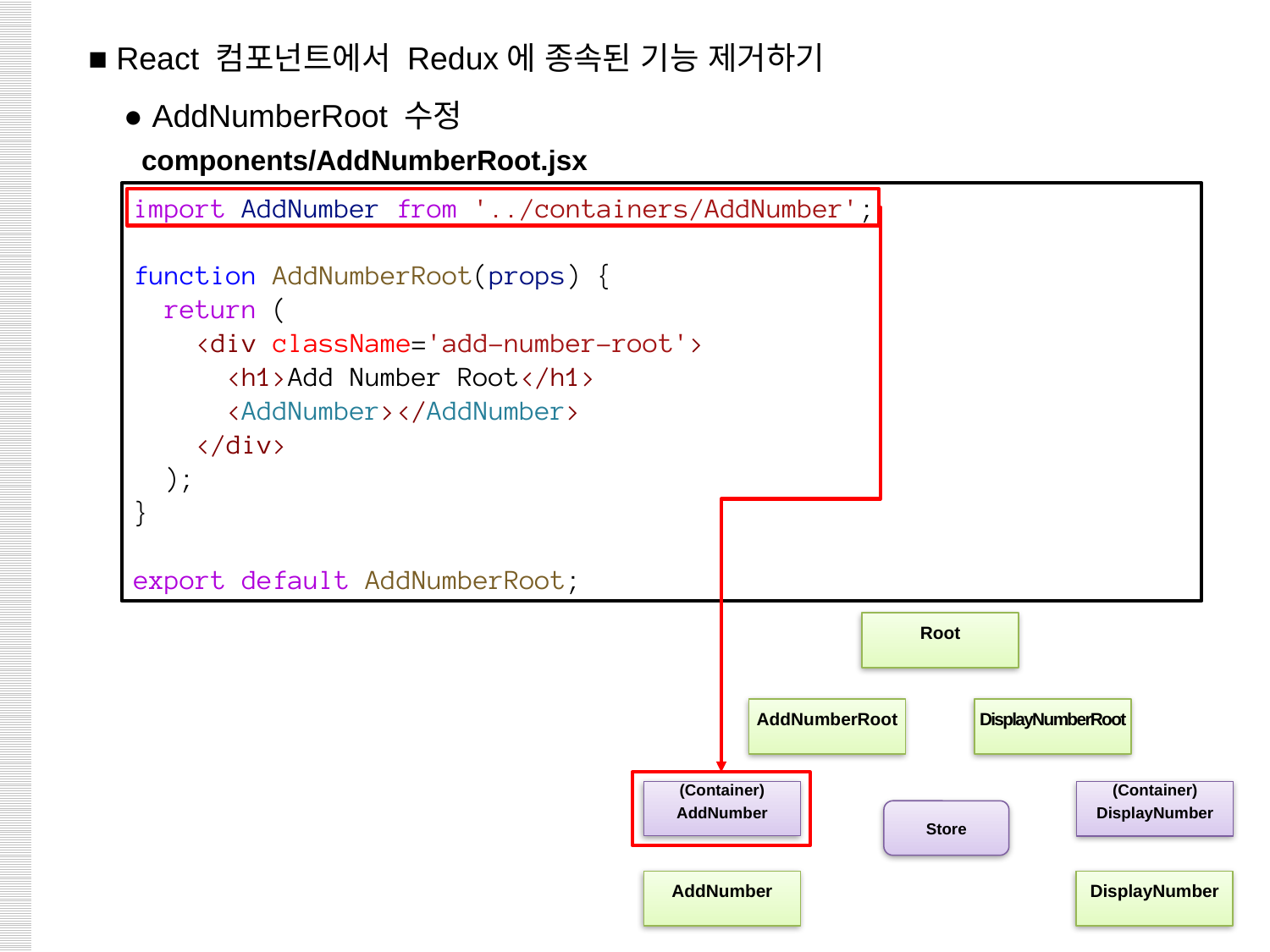

■ React 컴포넌트에서 Redux에 종속된 기능 제거하기
    ● AddNumberRoot 수정
components/AddNumberRoot.jsx
import AddNumber from '../containers/AddNumber';
function AddNumberRoot(props) {
  return (
    <div className='add-number-root'>
      <h1>Add Number Root</h1>
      <AddNumber></AddNumber>
    </div>
  );
}
export default AddNumberRoot;

Root
AddNumberRoot
DisplayNumberRoot
(Container)
AddNumber
(Container)
DisplayNumber
Store
DisplayNumber
AddNumber